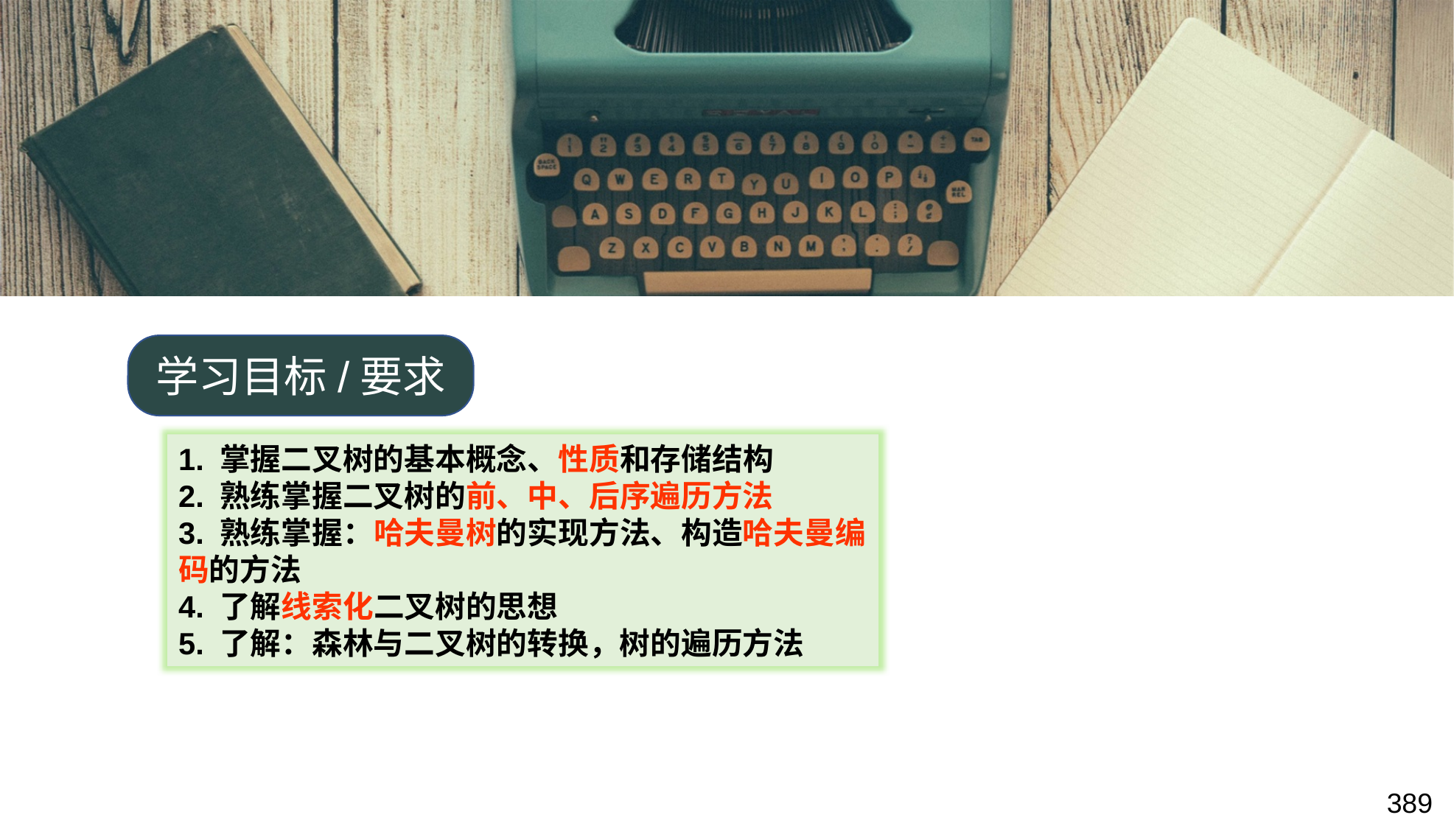

学习目标/要求
1. 掌握二叉树的基本概念、性质和存储结构
2. 熟练掌握二叉树的前、中、后序遍历方法
3. 熟练掌握：哈夫曼树的实现方法、构造哈夫曼编码的方法
4. 了解线索化二叉树的思想
5. 了解：森林与二叉树的转换，树的遍历方法
389